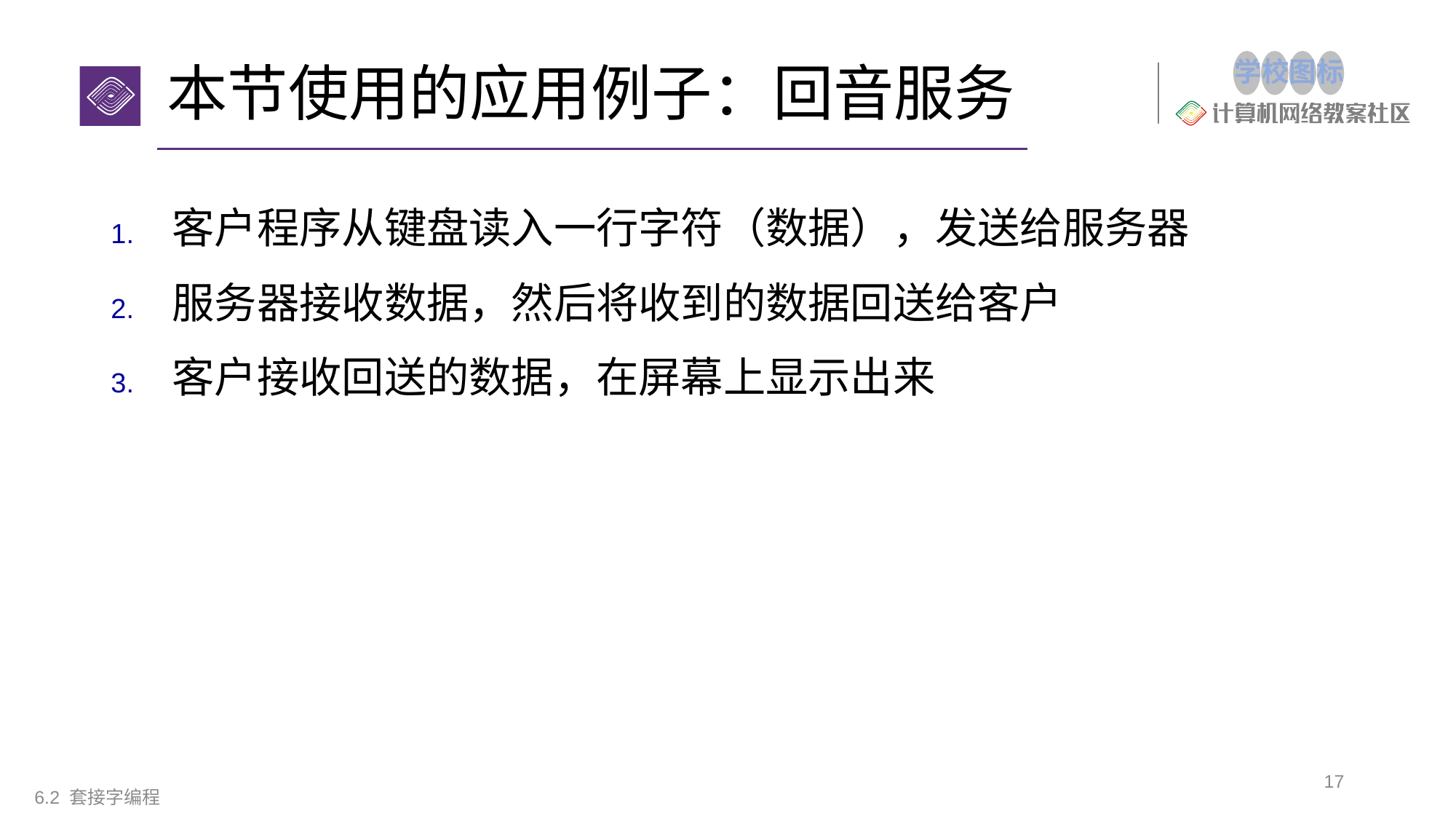

# 本节使用的应用例子：回音服务
客户程序从键盘读入一行字符（数据），发送给服务器
服务器接收数据，然后将收到的数据回送给客户
客户接收回送的数据，在屏幕上显示出来

17
6.2 套接字编程